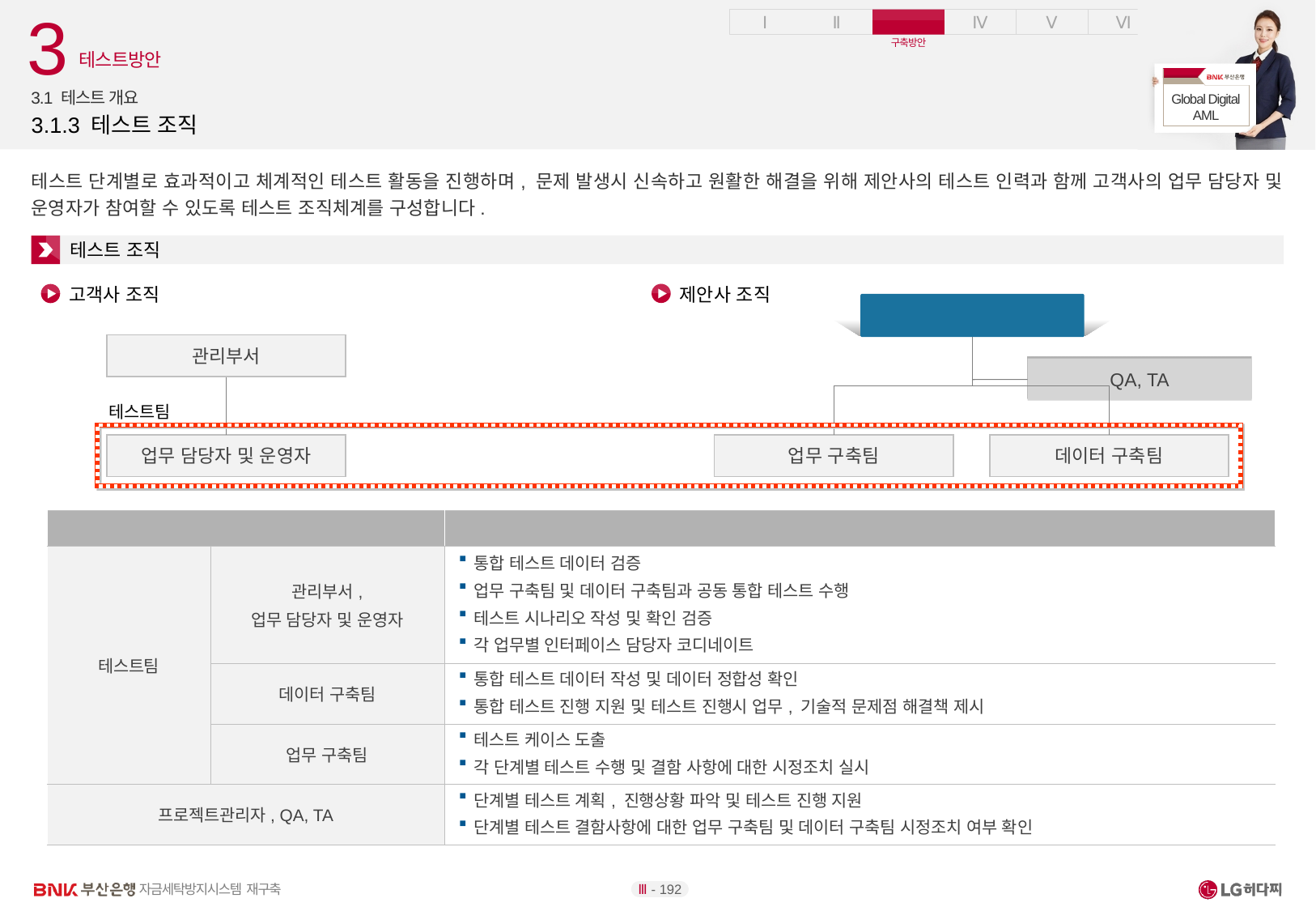

3
 테스트방안
3.1 테스트 개요
# 3.1.3 테스트 조직
테스트 단계별로 효과적이고 체계적인 테스트 활동을 진행하며, 문제 발생시 신속하고 원활한 해결을 위해 제안사의 테스트 인력과 함께 고객사의 업무 담당자 및 운영자가 참여할 수 있도록 테스트 조직체계를 구성합니다.
테스트 조직

제안사 조직

고객사 조직

프로젝트관리자
`
관리부서
QA, TA
테스트팀

업무 담당자 및 운영자
업무 구축팀
데이터 구축팀
| 조직 |  | 역할 |
| --- | --- | --- |
| 테스트팀 | 관리부서, 업무 담당자 및 운영자 | 통합 테스트 데이터 검증 업무 구축팀 및 데이터 구축팀과 공동 통합 테스트 수행 테스트 시나리오 작성 및 확인 검증 각 업무별 인터페이스 담당자 코디네이트 |
|  | 데이터 구축팀 | 통합 테스트 데이터 작성 및 데이터 정합성 확인 통합 테스트 진행 지원 및 테스트 진행시 업무, 기술적 문제점 해결책 제시 |
|  | 업무 구축팀 | 테스트 케이스 도출 각 단계별 테스트 수행 및 결함 사항에 대한 시정조치 실시 |
| 프로젝트관리자, QA, TA |  | 단계별 테스트 계획, 진행상황 파악 및 테스트 진행 지원 단계별 테스트 결함사항에 대한 업무 구축팀 및 데이터 구축팀 시정조치 여부 확인 |
Ⅲ - 192